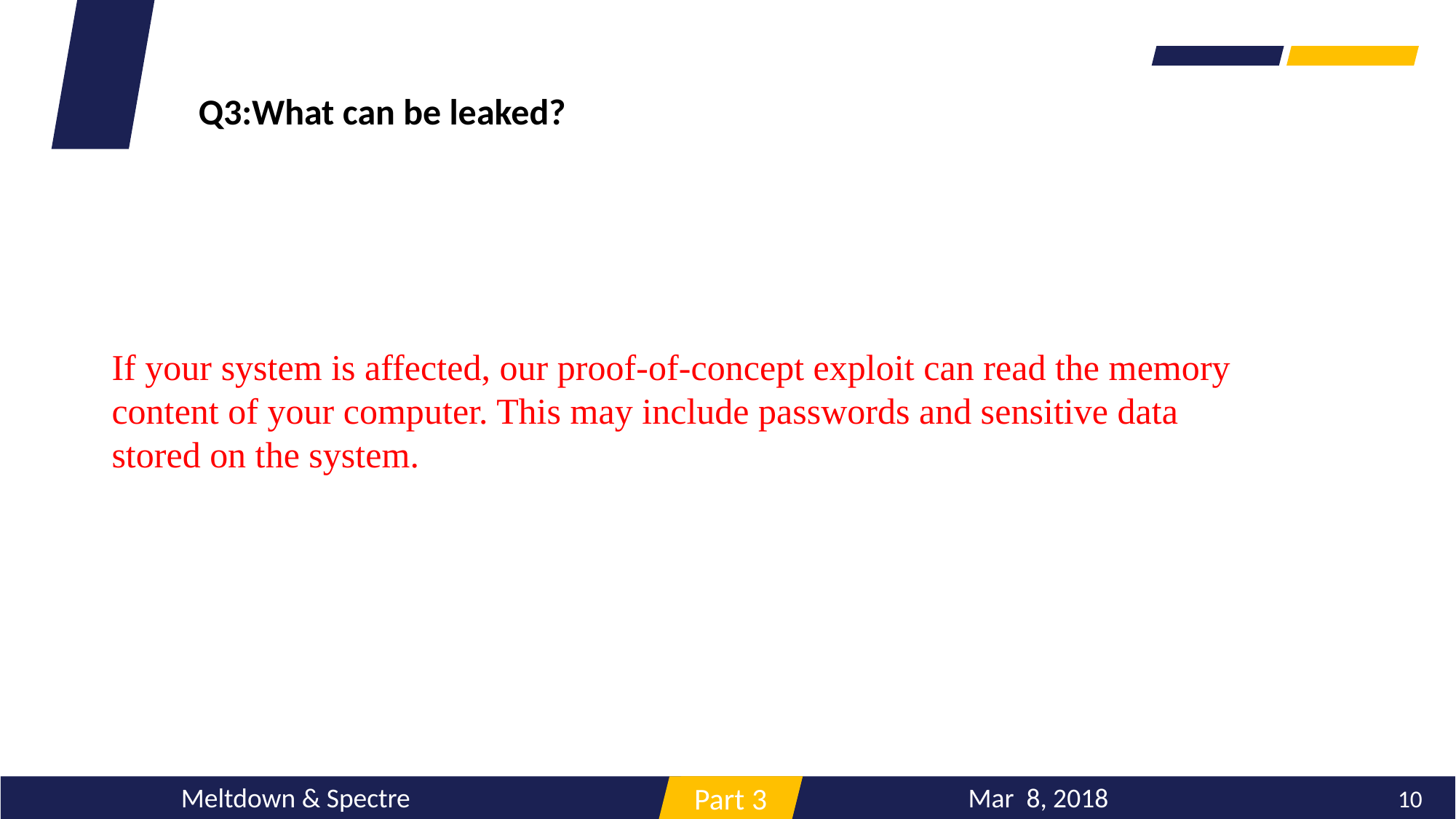

Q3:What can be leaked?
If your system is affected, our proof-of-concept exploit can read the memory content of your computer. This may include passwords and sensitive data stored on the system.
海量数据
Mar  8, 2018
Meltdown & Spectre
10

Part 3